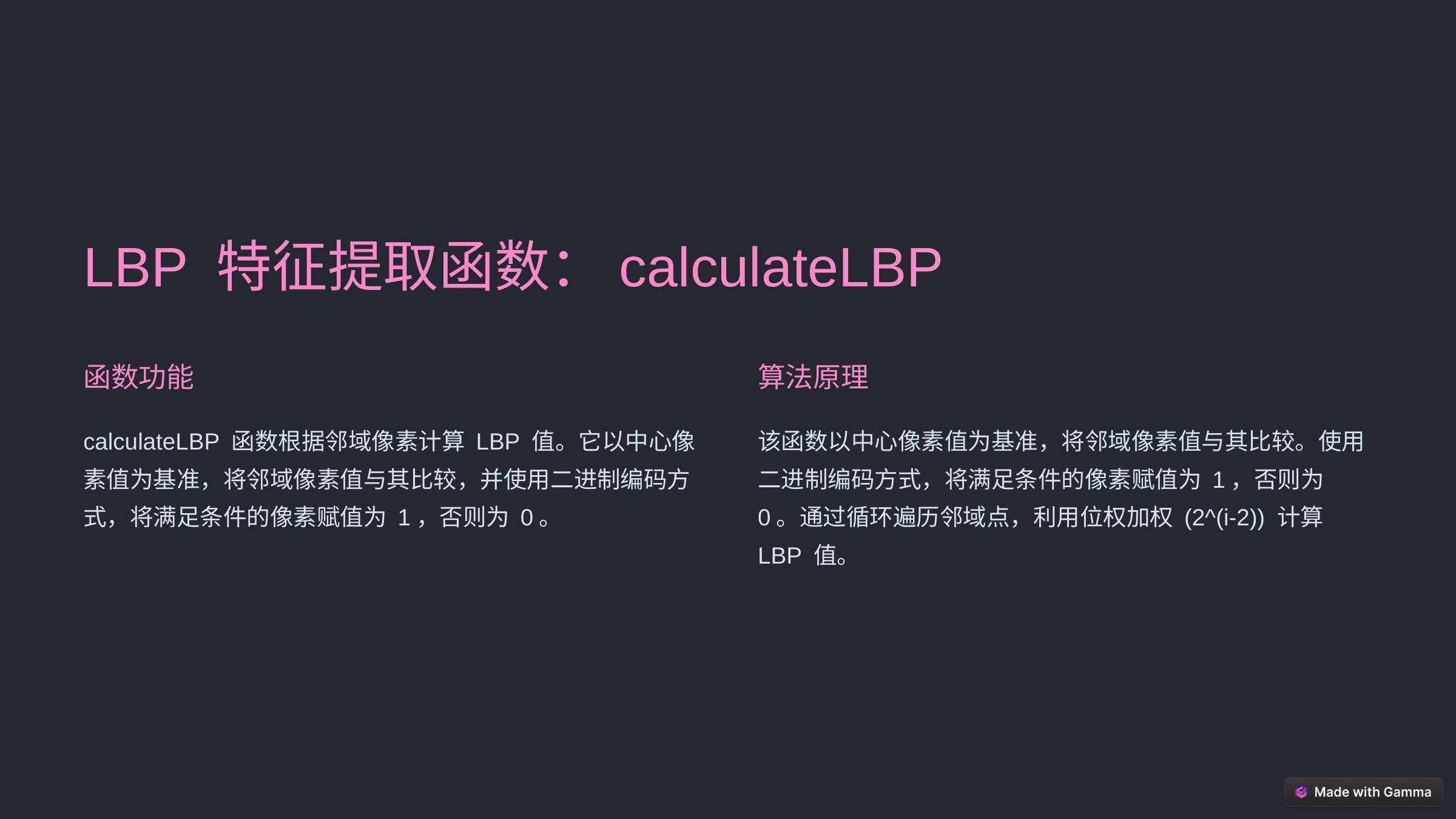

LBP 特征提取函数：calculateLBP
函数功能
算法原理
calculateLBP 函数根据邻域像素计算 LBP 值。它以中心像素值为基准，将邻域像素值与其比较，并使用二进制编码方式，将满足条件的像素赋值为 1，否则为 0。
该函数以中心像素值为基准，将邻域像素值与其比较。使用二进制编码方式，将满足条件的像素赋值为 1，否则为 0。通过循环遍历邻域点，利用位权加权 (2^(i-2)) 计算 LBP 值。